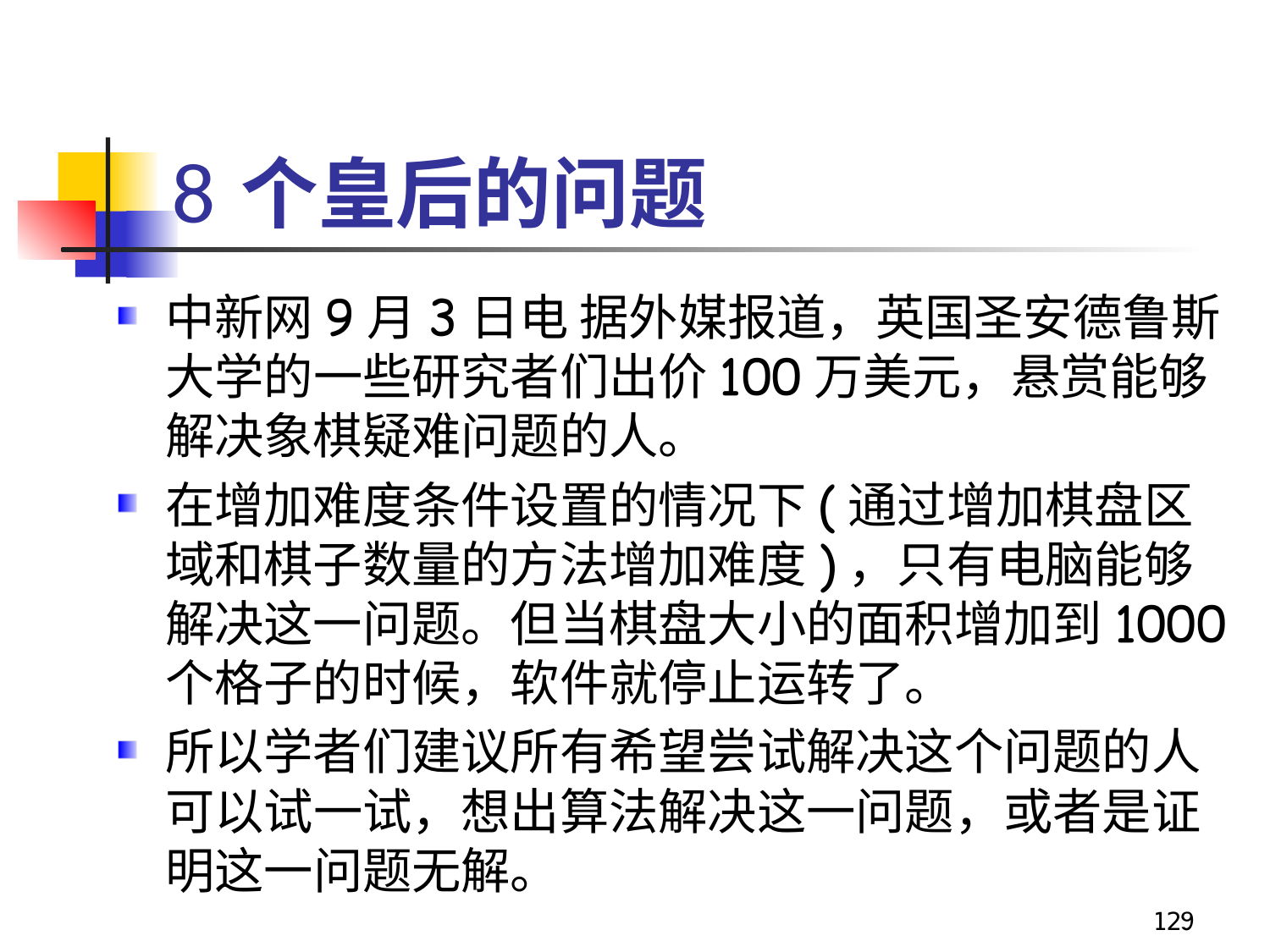

# 8个皇后的问题
中新网9月3日电 据外媒报道，英国圣安德鲁斯大学的一些研究者们出价100万美元，悬赏能够解决象棋疑难问题的人。
在增加难度条件设置的情况下(通过增加棋盘区域和棋子数量的方法增加难度)，只有电脑能够解决这一问题。但当棋盘大小的面积增加到1000个格子的时候，软件就停止运转了。
所以学者们建议所有希望尝试解决这个问题的人可以试一试，想出算法解决这一问题，或者是证明这一问题无解。
129